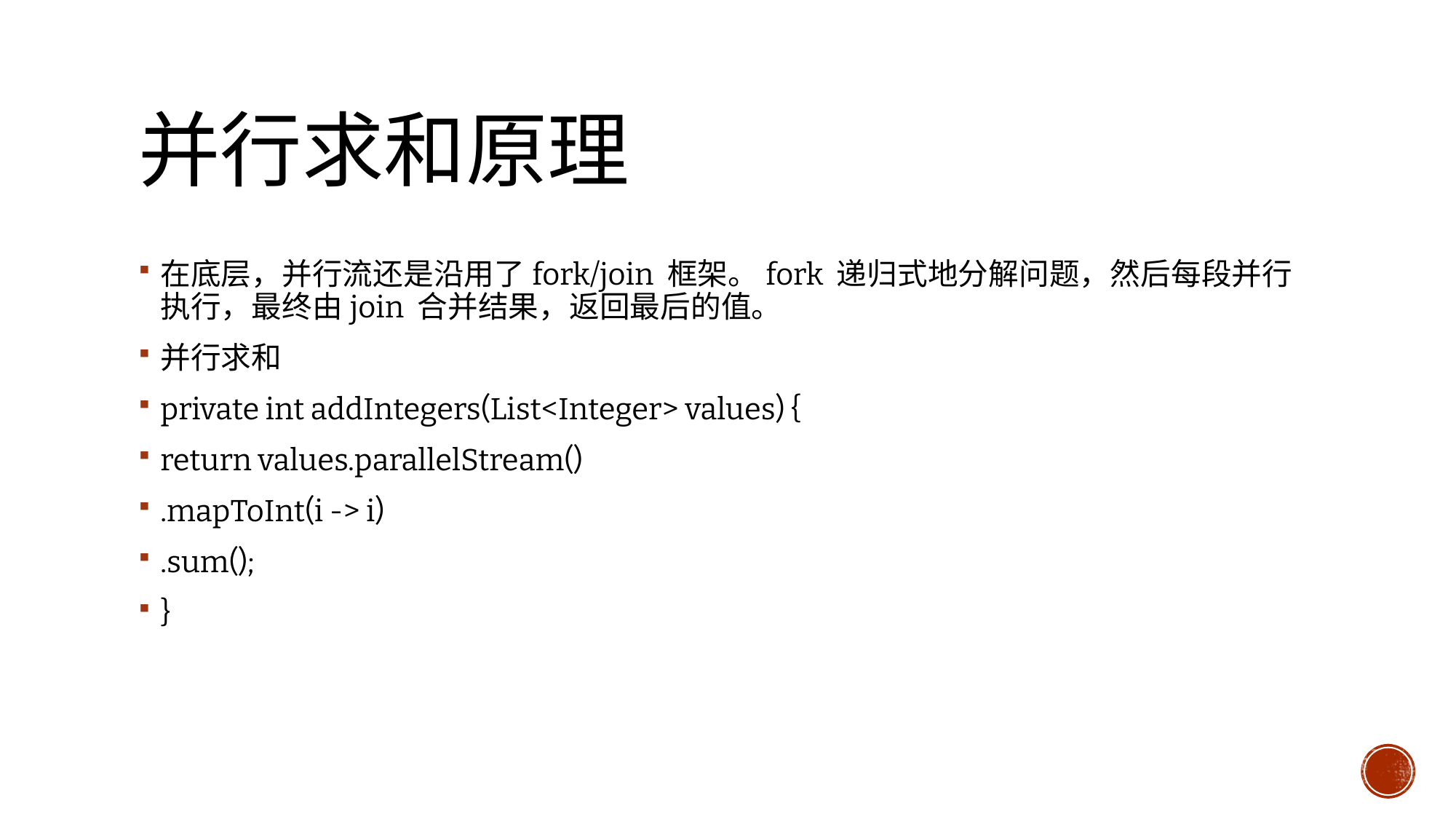

# 并行求和原理
在底层，并行流还是沿用了fork/join 框架。fork 递归式地分解问题，然后每段并行执行，最终由join 合并结果，返回最后的值。
并行求和
private int addIntegers(List<Integer> values) {
return values.parallelStream()
.mapToInt(i -> i)
.sum();
}